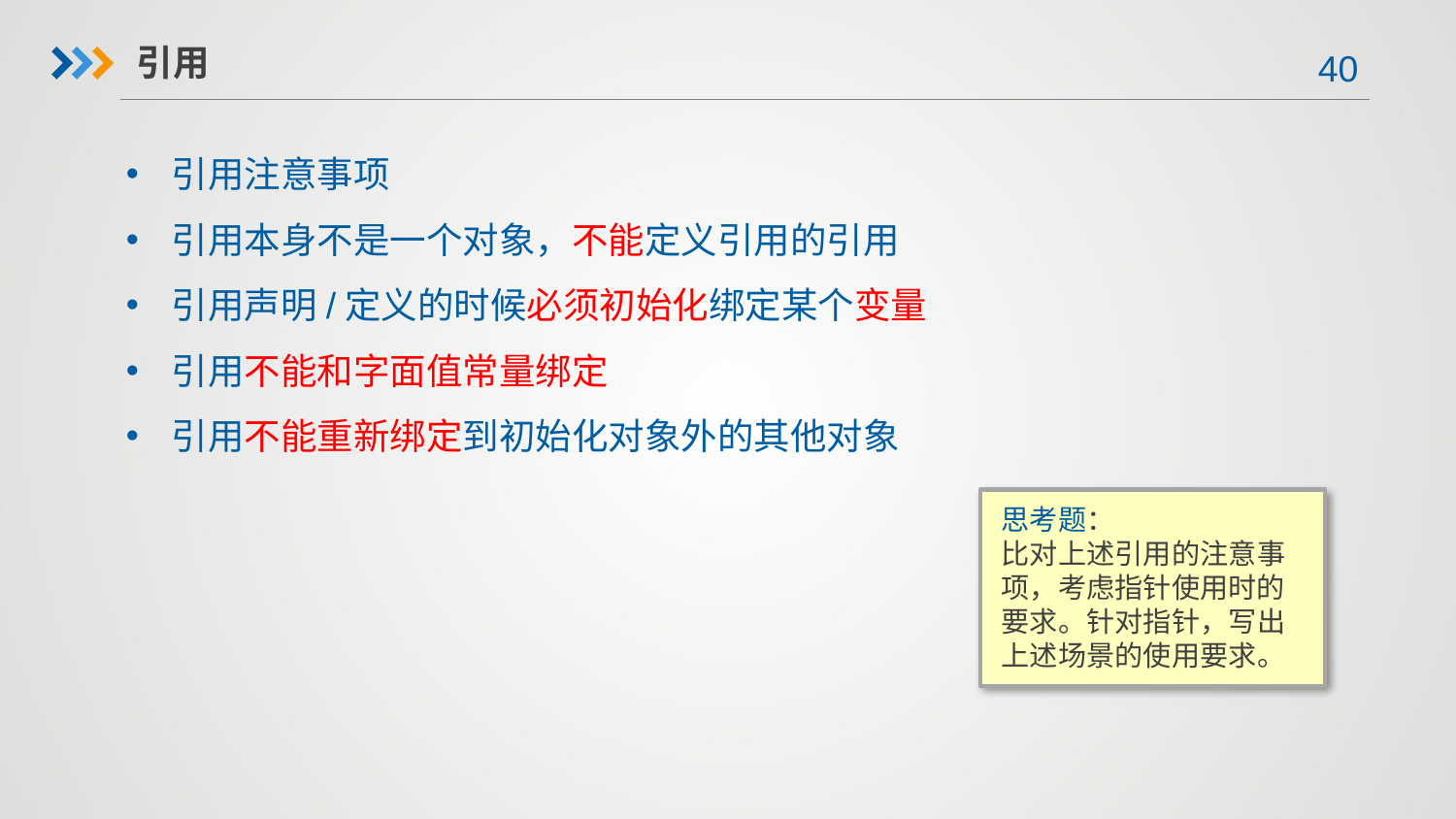

引用
引用注意事项
引用本身不是一个对象，不能定义引用的引用
引用声明/定义的时候必须初始化绑定某个变量
引用不能和字面值常量绑定
引用不能重新绑定到初始化对象外的其他对象

思考题：
比对上述引用的注意事项，考虑指针使用时的要求。针对指针，写出上述场景的使用要求。